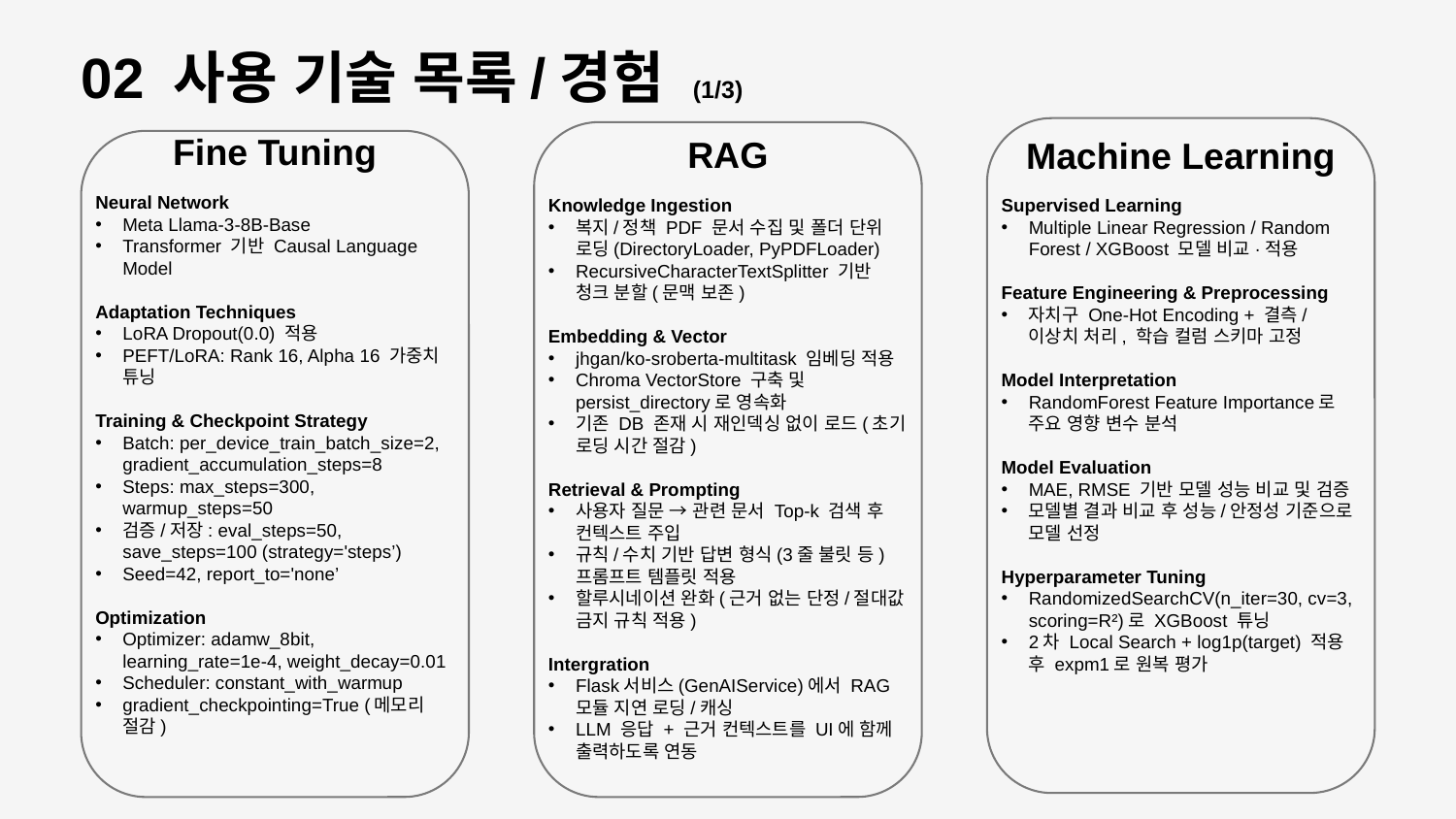

02 사용 기술 목록/경험 (1/3)

Fine Tuning

RAG
Machine Learning

Neural Network
Meta Llama-3-8B-Base
Transformer 기반 Causal Language Model

Adaptation Techniques
LoRA Dropout(0.0) 적용
PEFT/LoRA: Rank 16, Alpha 16 가중치 튜닝

Training & Checkpoint Strategy
Batch: per_device_train_batch_size=2, gradient_accumulation_steps=8
Steps: max_steps=300, warmup_steps=50
검증/저장: eval_steps=50, save_steps=100 (strategy='steps’)
Seed=42, report_to='none’

Optimization
Optimizer: adamw_8bit, learning_rate=1e-4, weight_decay=0.01
Scheduler: constant_with_warmup
gradient_checkpointing=True (메모리 절감)

Knowledge Ingestion
복지/정책 PDF 문서 수집 및 폴더 단위 로딩(DirectoryLoader, PyPDFLoader)
RecursiveCharacterTextSplitter 기반 청크 분할(문맥 보존)

Embedding & Vector
jhgan/ko-sroberta-multitask 임베딩 적용
Chroma VectorStore 구축 및 persist_directory로 영속화
기존 DB 존재 시 재인덱싱 없이 로드(초기 로딩 시간 절감)

Retrieval & Prompting
사용자 질문 → 관련 문서 Top-k 검색 후 컨텍스트 주입
규칙/수치 기반 답변 형식(3줄 불릿 등) 프롬프트 템플릿 적용
할루시네이션 완화(근거 없는 단정/절대값 금지 규칙 적용)

Intergration
Flask서비스(GenAIService)에서 RAG 모듈 지연 로딩/캐싱
LLM 응답 + 근거 컨텍스트를 UI에 함께 출력하도록 연동
Supervised Learning
Multiple Linear Regression / Random Forest / XGBoost 모델 비교·적용

Feature Engineering & Preprocessing
자치구 One-Hot Encoding + 결측/이상치 처리, 학습 컬럼 스키마 고정

Model Interpretation
RandomForest Feature Importance로 주요 영향 변수 분석

Model Evaluation
MAE, RMSE 기반 모델 성능 비교 및 검증
모델별 결과 비교 후 성능/안정성 기준으로 모델 선정

Hyperparameter Tuning
RandomizedSearchCV(n_iter=30, cv=3, scoring=R²)로 XGBoost 튜닝
2차 Local Search + log1p(target) 적용 후 expm1로 원복 평가